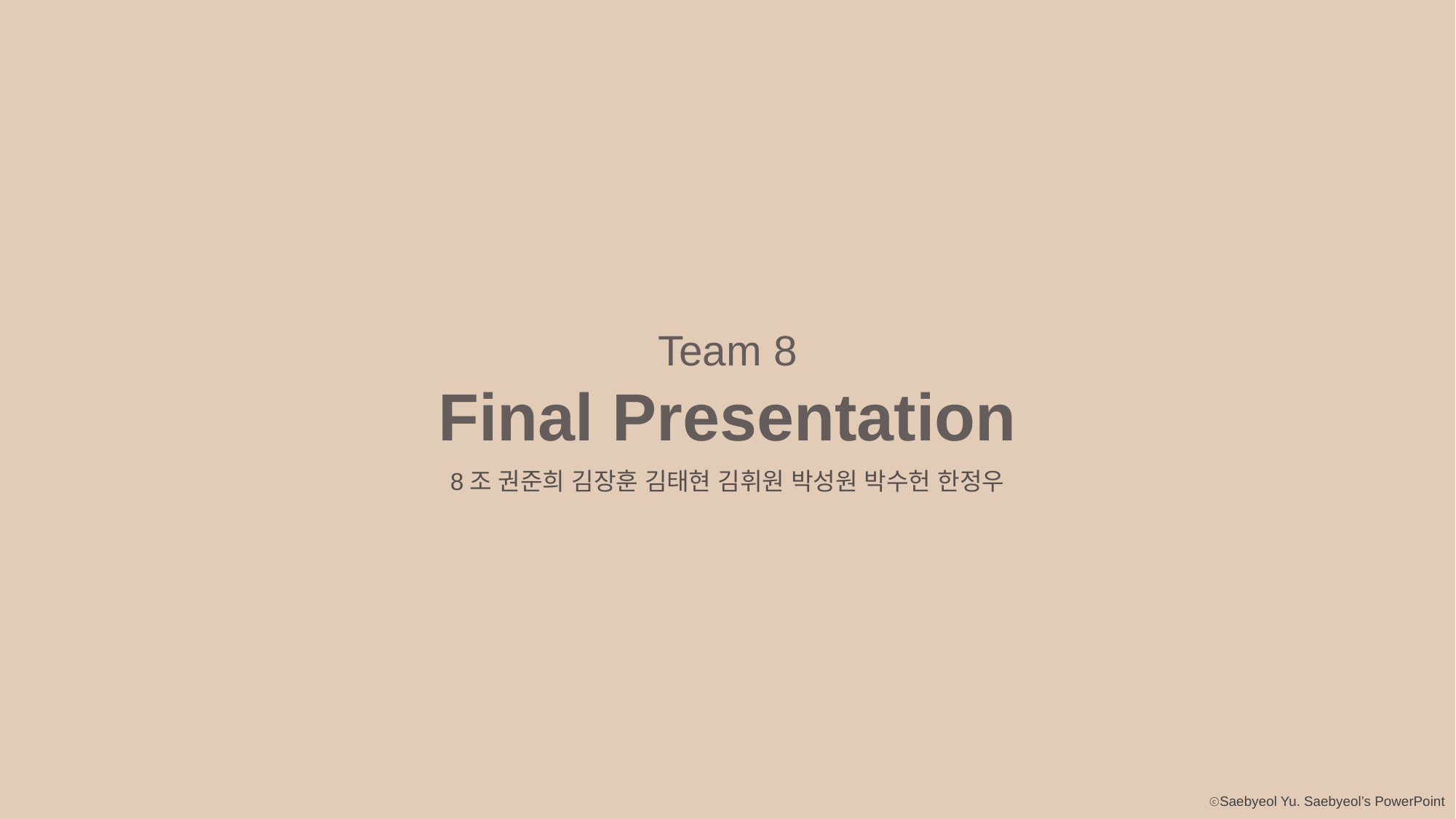

Team 8
Final Presentation
8조 권준희 김장훈 김태현 김휘원 박성원 박수헌 한정우